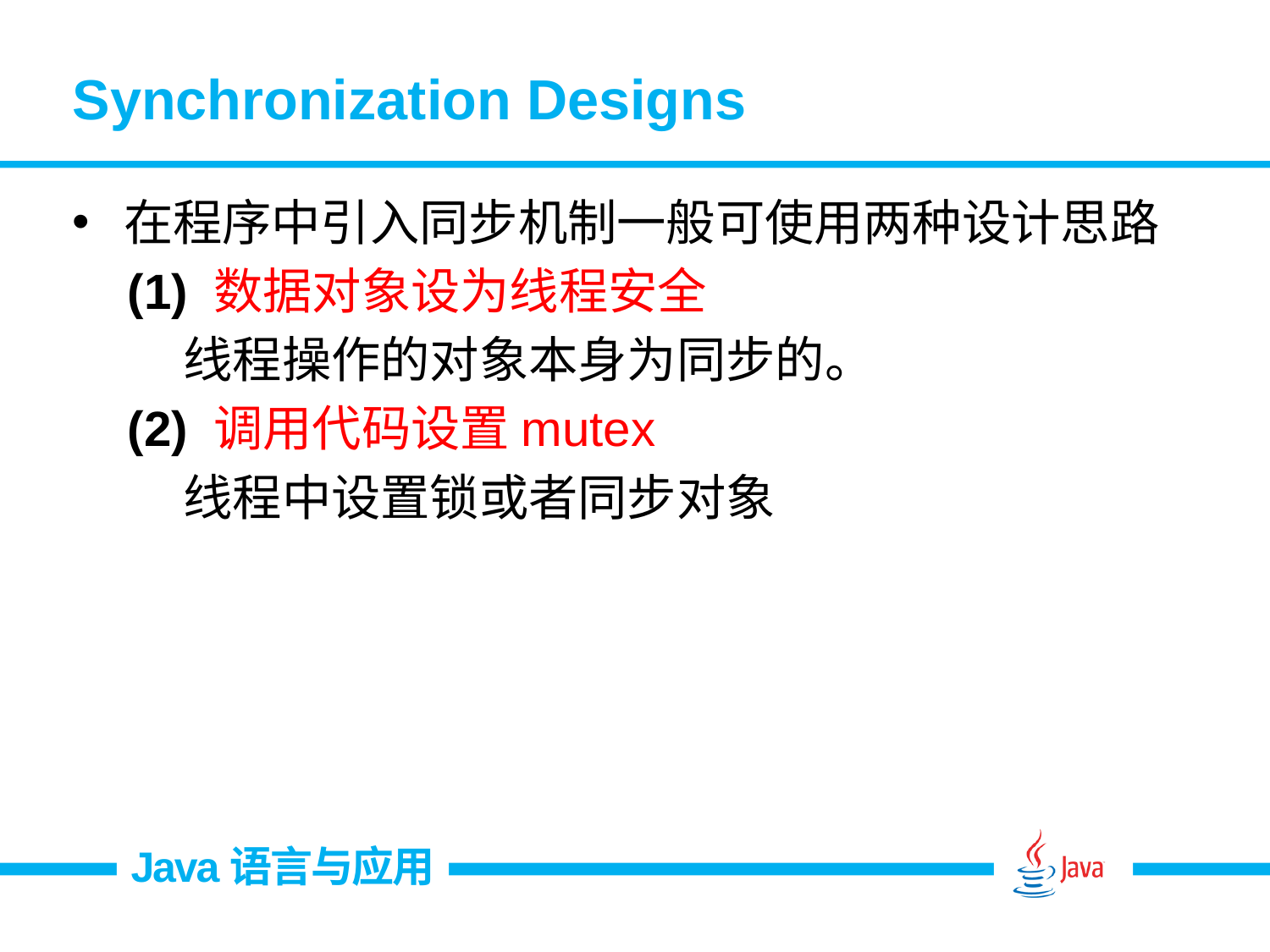

# Synchronization Designs
在程序中引入同步机制一般可使用两种设计思路
    (1) 数据对象设为线程安全
         线程操作的对象本身为同步的。
    (2) 调用代码设置mutex
         线程中设置锁或者同步对象